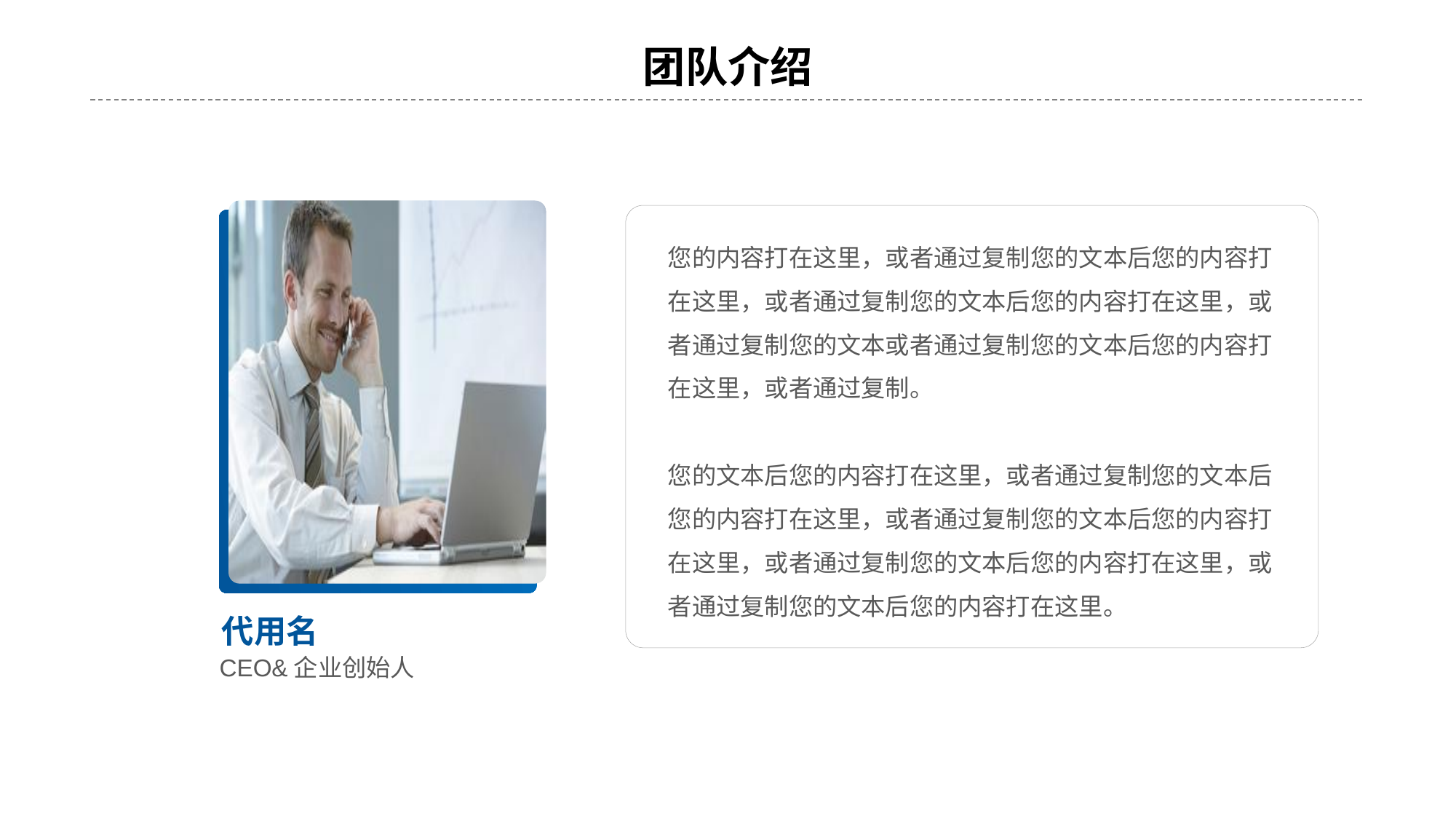

团队介绍

您的内容打在这里，或者通过复制您的文本后您的内容打在这里，或者通过复制您的文本后您的内容打在这里，或者通过复制您的文本或者通过复制您的文本后您的内容打在这里，或者通过复制。

您的文本后您的内容打在这里，或者通过复制您的文本后您的内容打在这里，或者通过复制您的文本后您的内容打在这里，或者通过复制您的文本后您的内容打在这里，或者通过复制您的文本后您的内容打在这里。
代用名
CEO&企业创始人